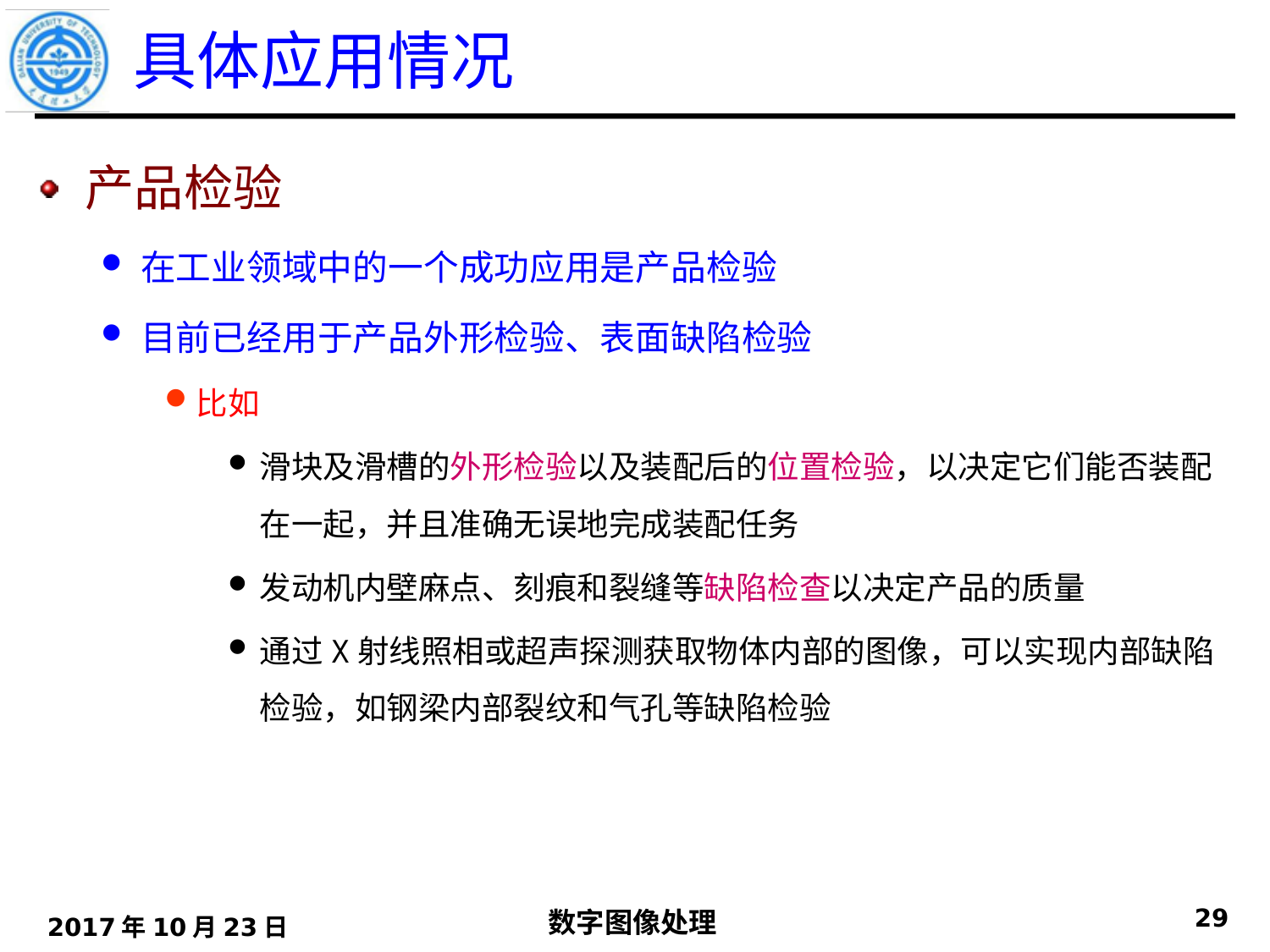

# 具体应用情况
产品检验
在工业领域中的一个成功应用是产品检验
目前已经用于产品外形检验、表面缺陷检验
比如
滑块及滑槽的外形检验以及装配后的位置检验，以决定它们能否装配在一起，并且准确无误地完成装配任务
发动机内壁麻点、刻痕和裂缝等缺陷检查以决定产品的质量
通过X射线照相或超声探测获取物体内部的图像，可以实现内部缺陷检验，如钢梁内部裂纹和气孔等缺陷检验